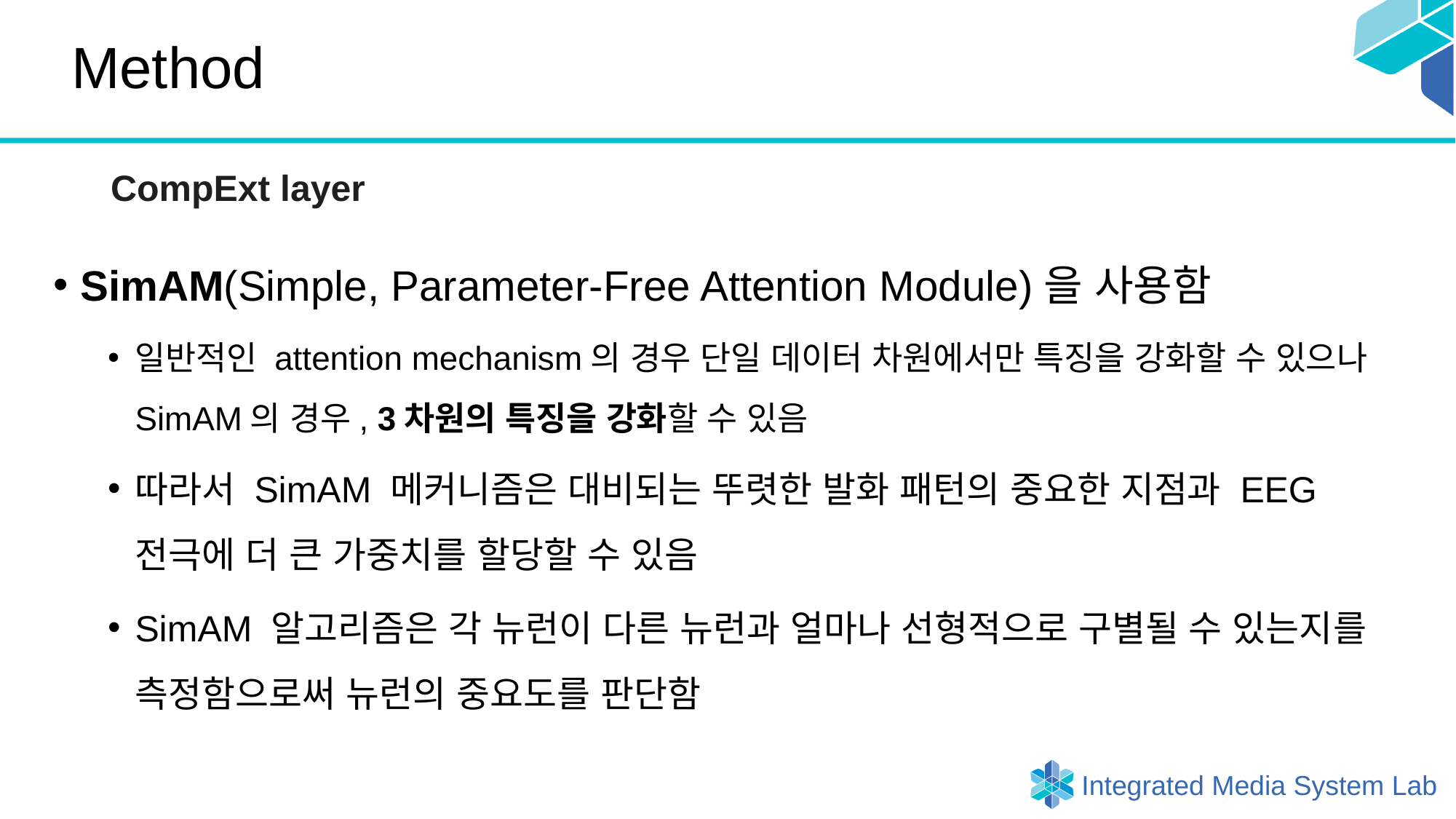

# Method
CompExt layer
SimAM(Simple, Parameter-Free Attention Module)을 사용함
일반적인 attention mechanism의 경우 단일 데이터 차원에서만 특징을 강화할 수 있으나
SimAM의 경우, 3차원의 특징을 강화할 수 있음
따라서 SimAM 메커니즘은 대비되는 뚜렷한 발화 패턴의 중요한 지점과 EEG
전극에 더 큰 가중치를 할당할 수 있음
SimAM 알고리즘은 각 뉴런이 다른 뉴런과 얼마나 선형적으로 구별될 수 있는지를 측정함으로써 뉴런의 중요도를 판단함